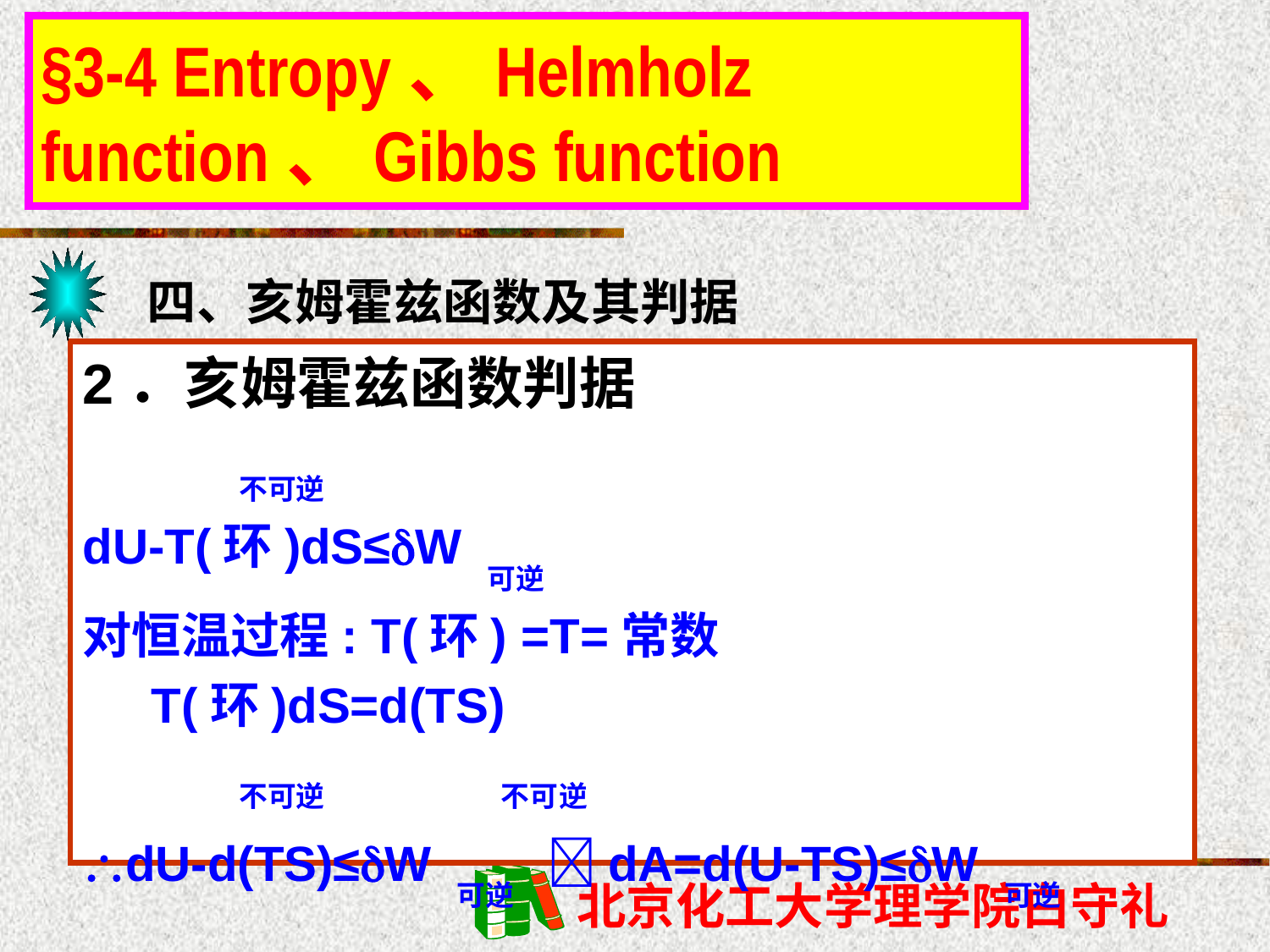

§3-4 Entropy、Helmholz function、Gibbs function

四、亥姆霍兹函数及其判据
2．亥姆霍兹函数判据
                      不可逆
dU-T(环)dS≤δW 可逆
对恒温过程: T(环) =T=常数
     T(环)dS=d(TS)
                      不可逆                           不可逆

∴dU-d(TS)≤δW 可逆     ∴dA=d(U-TS)≤δW 可逆